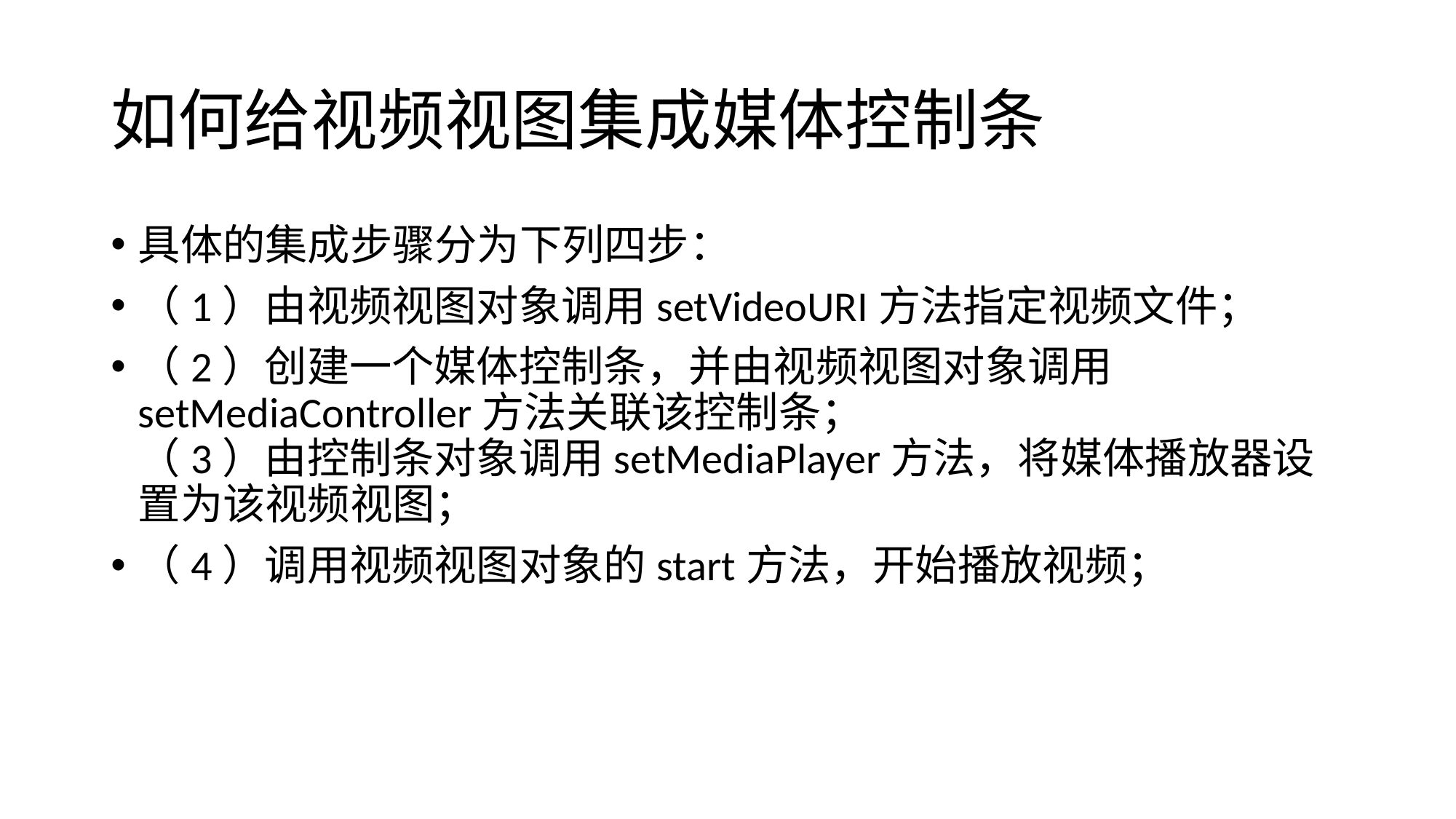

# 如何给视频视图集成媒体控制条
具体的集成步骤分为下列四步：
（1）由视频视图对象调用setVideoURI方法指定视频文件；
（2）创建一个媒体控制条，并由视频视图对象调用setMediaController方法关联该控制条；
（3）由控制条对象调用setMediaPlayer方法，将媒体播放器设置为该视频视图；
（4）调用视频视图对象的start方法，开始播放视频；